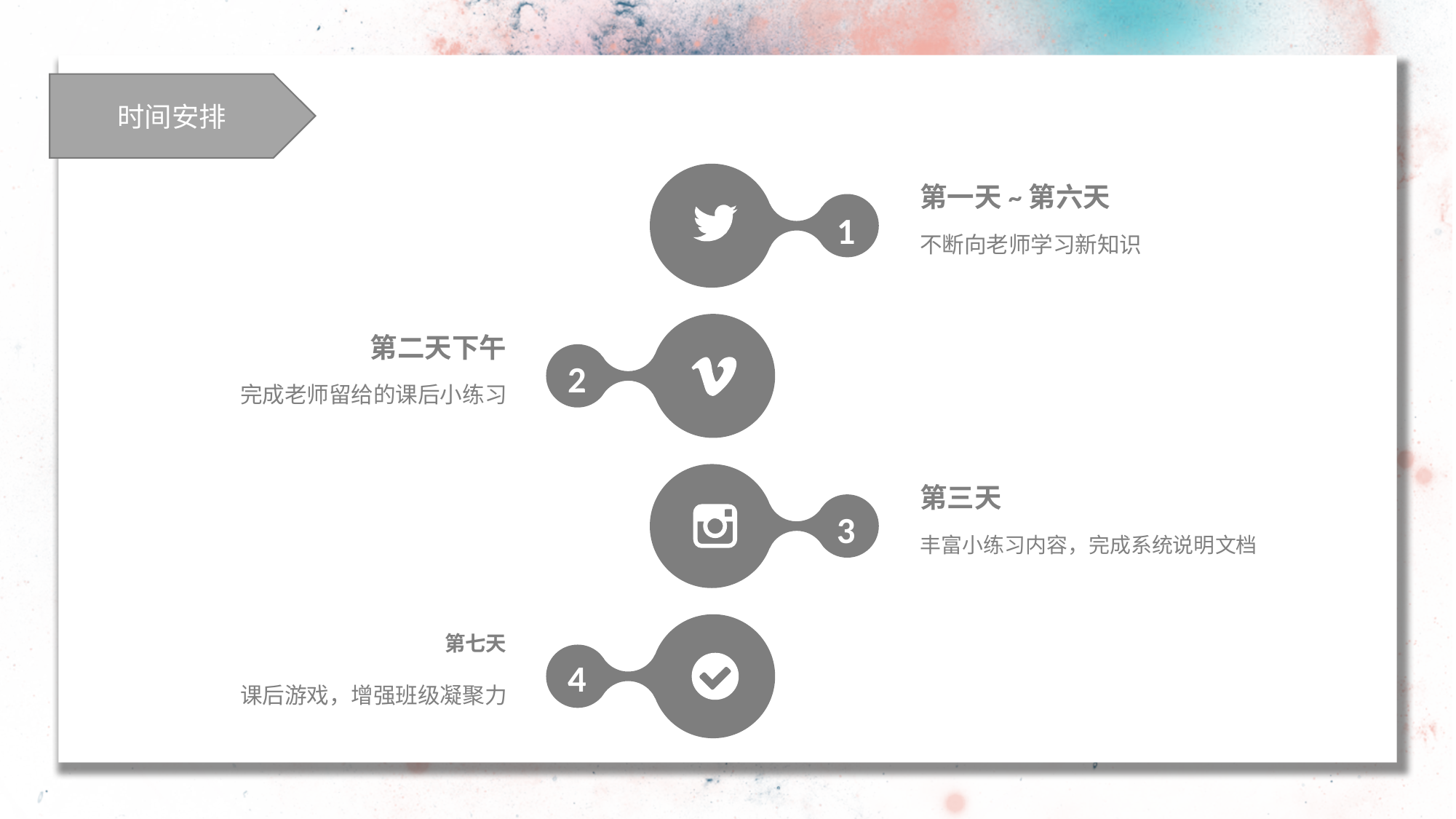

时间安排

第一天~第六天
不断向老师学习新知识
1

第二天下午
完成老师留给的课后小练习
2

第三天
丰富小练习内容，完成系统说明文档
3

第七天
课后游戏，增强班级凝聚力
4